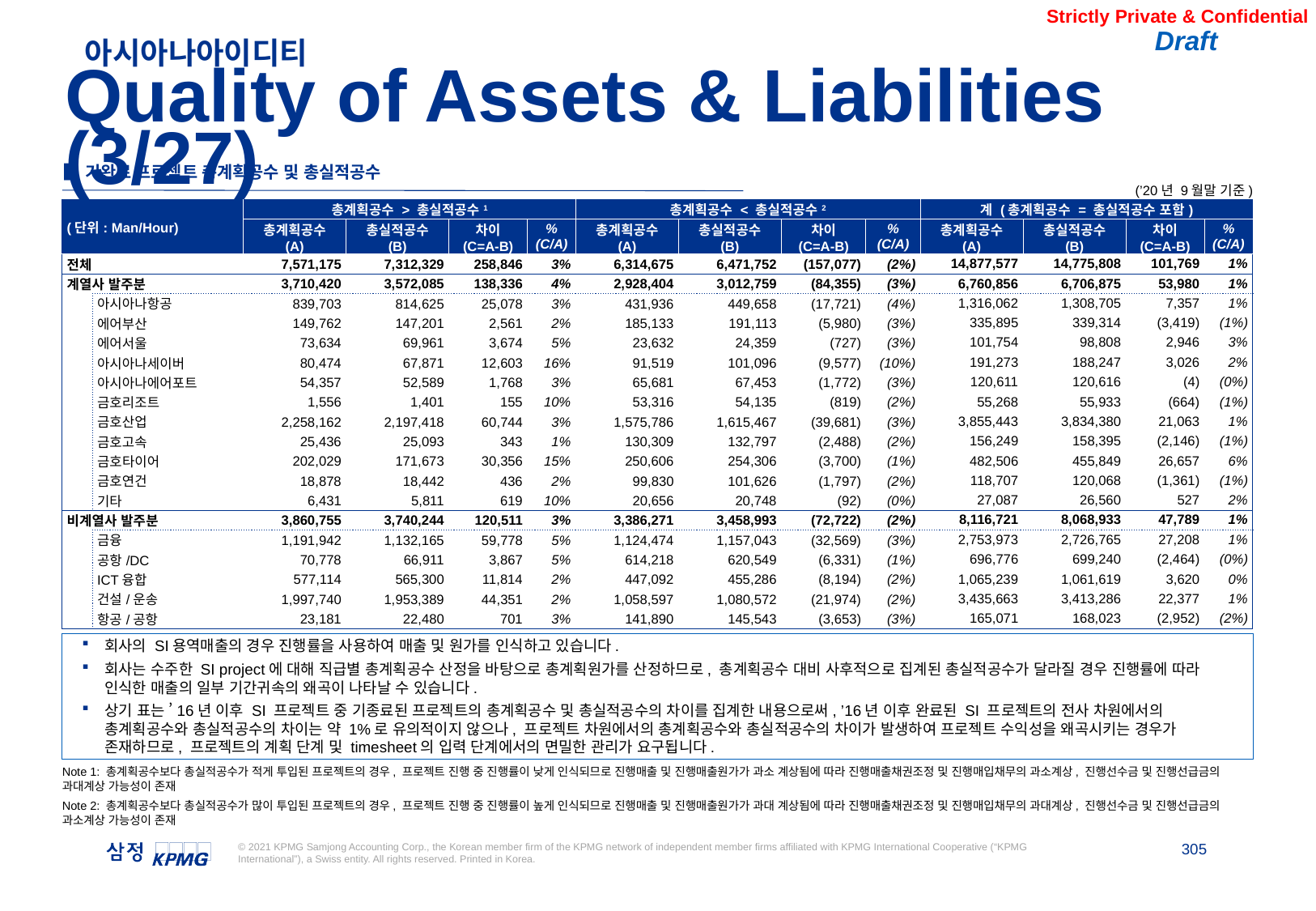

아시아나아이디티
Quality of Assets & Liabilities (3/27)
▌기완료 프로젝트 총계획공수 및 총실적공수

(’20년 9월말 기준)
| (단위: Man/Hour) |  | 총계획공수 > 총실적공수1 |  |  |  | 총계획공수 < 총실적공수2 |  |  |  | 계 (총계획공수 = 총실적공수 포함) |  |  |  |
| --- | --- | --- | --- | --- | --- | --- | --- | --- | --- | --- | --- | --- | --- |
|  |  | 총계획공수 (A) | 총실적공수 (B) | 차이 (C=A-B) | % (C/A) | 총계획공수 (A) | 총실적공수 (B) | 차이 (C=A-B) | % (C/A) | 총계획공수 (A) | 총실적공수 (B) | 차이 (C=A-B) | % (C/A) |
| 전체 |  | 7,571,175 | 7,312,329 | 258,846 | 3% | 6,314,675 | 6,471,752 | (157,077) | (2%) | 14,877,577 | 14,775,808 | 101,769 | 1% |
| 계열사 발주분 |  | 3,710,420 | 3,572,085 | 138,336 | 4% | 2,928,404 | 3,012,759 | (84,355) | (3%) | 6,760,856 | 6,706,875 | 53,980 | 1% |
|  | 아시아나항공 | 839,703 | 814,625 | 25,078 | 3% | 431,936 | 449,658 | (17,721) | (4%) | 1,316,062 | 1,308,705 | 7,357 | 1% |
|  | 에어부산 | 149,762 | 147,201 | 2,561 | 2% | 185,133 | 191,113 | (5,980) | (3%) | 335,895 | 339,314 | (3,419) | (1%) |
|  | 에어서울 | 73,634 | 69,961 | 3,674 | 5% | 23,632 | 24,359 | (727) | (3%) | 101,754 | 98,808 | 2,946 | 3% |
|  | 아시아나세이버 | 80,474 | 67,871 | 12,603 | 16% | 91,519 | 101,096 | (9,577) | (10%) | 191,273 | 188,247 | 3,026 | 2% |
|  | 아시아나에어포트 | 54,357 | 52,589 | 1,768 | 3% | 65,681 | 67,453 | (1,772) | (3%) | 120,611 | 120,616 | (4) | (0%) |
|  | 금호리조트 | 1,556 | 1,401 | 155 | 10% | 53,316 | 54,135 | (819) | (2%) | 55,268 | 55,933 | (664) | (1%) |
|  | 금호산업 | 2,258,162 | 2,197,418 | 60,744 | 3% | 1,575,786 | 1,615,467 | (39,681) | (3%) | 3,855,443 | 3,834,380 | 21,063 | 1% |
|  | 금호고속 | 25,436 | 25,093 | 343 | 1% | 130,309 | 132,797 | (2,488) | (2%) | 156,249 | 158,395 | (2,146) | (1%) |
|  | 금호타이어 | 202,029 | 171,673 | 30,356 | 15% | 250,606 | 254,306 | (3,700) | (1%) | 482,506 | 455,849 | 26,657 | 6% |
|  | 금호연건 | 18,878 | 18,442 | 436 | 2% | 99,830 | 101,626 | (1,797) | (2%) | 118,707 | 120,068 | (1,361) | (1%) |
|  | 기타 | 6,431 | 5,811 | 619 | 10% | 20,656 | 20,748 | (92) | (0%) | 27,087 | 26,560 | 527 | 2% |
| 비계열사 발주분 |  | 3,860,755 | 3,740,244 | 120,511 | 3% | 3,386,271 | 3,458,993 | (72,722) | (2%) | 8,116,721 | 8,068,933 | 47,789 | 1% |
|  | 금융 | 1,191,942 | 1,132,165 | 59,778 | 5% | 1,124,474 | 1,157,043 | (32,569) | (3%) | 2,753,973 | 2,726,765 | 27,208 | 1% |
|  | 공항/DC | 70,778 | 66,911 | 3,867 | 5% | 614,218 | 620,549 | (6,331) | (1%) | 696,776 | 699,240 | (2,464) | (0%) |
|  | ICT융합 | 577,114 | 565,300 | 11,814 | 2% | 447,092 | 455,286 | (8,194) | (2%) | 1,065,239 | 1,061,619 | 3,620 | 0% |
|  | 건설/운송 | 1,997,740 | 1,953,389 | 44,351 | 2% | 1,058,597 | 1,080,572 | (21,974) | (2%) | 3,435,663 | 3,413,286 | 22,377 | 1% |
|  | 항공/공항 | 23,181 | 22,480 | 701 | 3% | 141,890 | 145,543 | (3,653) | (3%) | 165,071 | 168,023 | (2,952) | (2%) |
회사의 SI용역매출의 경우 진행률을 사용하여 매출 및 원가를 인식하고 있습니다.
회사는 수주한 SI project에 대해 직급별 총계획공수 산정을 바탕으로 총계획원가를 산정하므로, 총계획공수 대비 사후적으로 집계된 총실적공수가 달라질 경우 진행률에 따라 인식한 매출의 일부 기간귀속의 왜곡이 나타날 수 있습니다.
상기 표는 ’16년 이후 SI 프로젝트 중 기종료된 프로젝트의 총계획공수 및 총실적공수의 차이를 집계한 내용으로써, ’16년 이후 완료된 SI 프로젝트의 전사 차원에서의 총계획공수와 총실적공수의 차이는 약 1%로 유의적이지 않으나, 프로젝트 차원에서의 총계획공수와 총실적공수의 차이가 발생하여 프로젝트 수익성을 왜곡시키는 경우가 존재하므로, 프로젝트의 계획 단계 및 timesheet의 입력 단계에서의 면밀한 관리가 요구됩니다.
Note 1: 총계획공수보다 총실적공수가 적게 투입된 프로젝트의 경우, 프로젝트 진행 중 진행률이 낮게 인식되므로 진행매출 및 진행매출원가가 과소 계상됨에 따라 진행매출채권조정 및 진행매입채무의 과소계상, 진행선수금 및 진행선급금의 과대계상 가능성이 존재
Note 2: 총계획공수보다 총실적공수가 많이 투입된 프로젝트의 경우, 프로젝트 진행 중 진행률이 높게 인식되므로 진행매출 및 진행매출원가가 과대 계상됨에 따라 진행매출채권조정 및 진행매입채무의 과대계상, 진행선수금 및 진행선급금의 과소계상 가능성이 존재